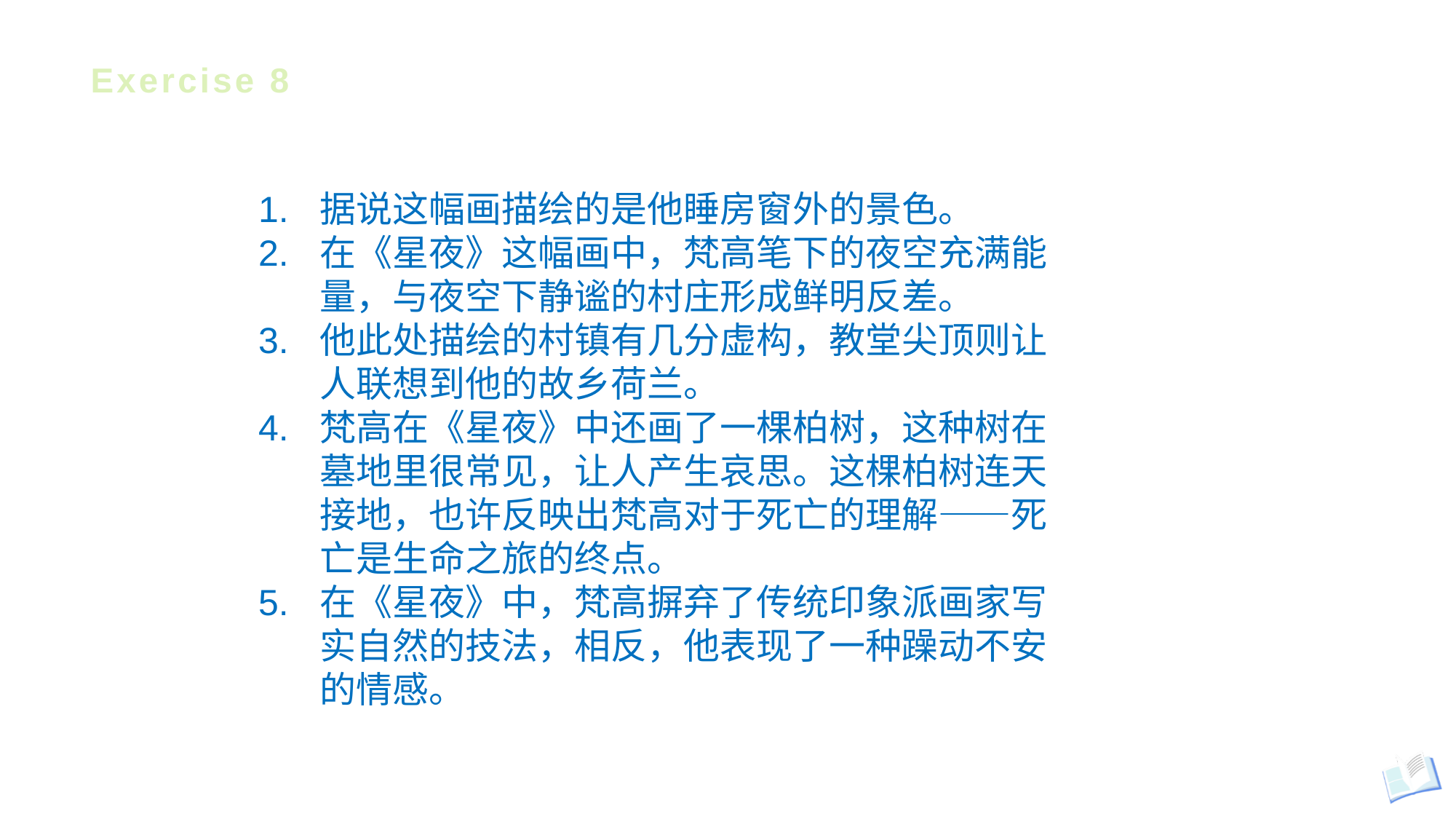

# Exercise 8
据说这幅画描绘的是他睡房窗外的景色。
在《星夜》这幅画中，梵高笔下的夜空充满能量，与夜空下静谧的村庄形成鲜明反差。
他此处描绘的村镇有几分虚构，教堂尖顶则让人联想到他的故乡荷兰。
梵高在《星夜》中还画了一棵柏树，这种树在墓地里很常见，让人产生哀思。这棵柏树连天接地，也许反映出梵高对于死亡的理解——死亡是生命之旅的终点。
在《星夜》中，梵高摒弃了传统印象派画家写实自然的技法，相反，他表现了一种躁动不安的情感。